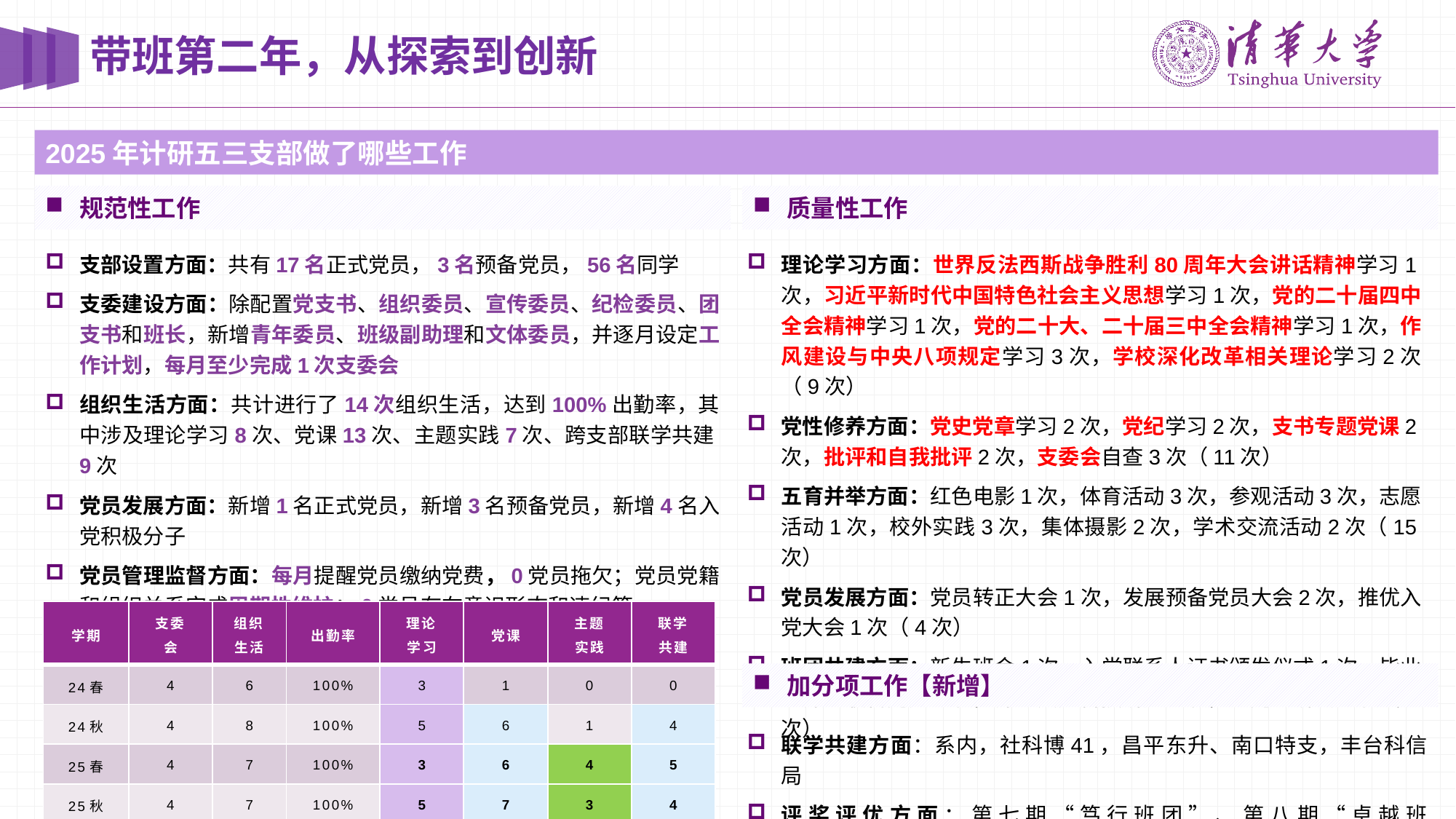

# 带班第二年，从探索到创新
2025年计研五三支部做了哪些工作
规范性工作
质量性工作
支部设置方面：共有17名正式党员，3名预备党员，56名同学
支委建设方面：除配置党支书、组织委员、宣传委员、纪检委员、团支书和班长，新增青年委员、班级副助理和文体委员，并逐月设定工作计划，每月至少完成1次支委会
组织生活方面：共计进行了14次组织生活，达到100%出勤率，其中涉及理论学习8次、党课13次、主题实践7次、跨支部联学共建9次
党员发展方面：新增1名正式党员，新增3名预备党员，新增4名入党积极分子
党员管理监督方面：每月提醒党员缴纳党费，0党员拖欠；党员党籍和组织关系完成周期性维护；0党员存在意识形态和违纪等

理论学习方面：世界反法西斯战争胜利80周年大会讲话精神学习1次，习近平新时代中国特色社会主义思想学习1次，党的二十届四中全会精神学习1次，党的二十大、二十届三中全会精神学习1次，作风建设与中央八项规定学习3次，学校深化改革相关理论学习2次（9次）
党性修养方面：党史党章学习2次，党纪学习2次，支书专题党课2次，批评和自我批评2次，支委会自查3次（11次）
五育并举方面：红色电影1次，体育活动3次，参观活动3次，志愿活动1次，校外实践3次，集体摄影2次，学术交流活动2次（15次）
党员发展方面：党员转正大会1次，发展预备党员大会2次，推优入党大会1次（4次）
班团共建方面：新生班会1次，入党联系人证书颁发仪式1次，毕业生师生联合党建1次，师生共建科技讲座1次，入党宣讲会1次（5次）
| 学期 | 支委会 | 组织生活 | 出勤率 | 理论学习 | 党课 | 主题实践 | 联学共建 |
| --- | --- | --- | --- | --- | --- | --- | --- |
| 24春 | 4 | 6 | 100% | 3 | 1 | 0 | 0 |
| 24秋 | 4 | 8 | 100% | 5 | 6 | 1 | 4 |
| 25春 | 4 | 7 | 100% | 3 | 6 | 4 | 5 |
| 25秋 | 4 | 7 | 100% | 5 | 7 | 3 | 4 |
加分项工作【新增】
联学共建方面：系内，社科博41，昌平东升、南口特支，丰台科信局
评奖评优方面：第七期“笃行班团”、第八期“卓越班团”（top5）、甲团